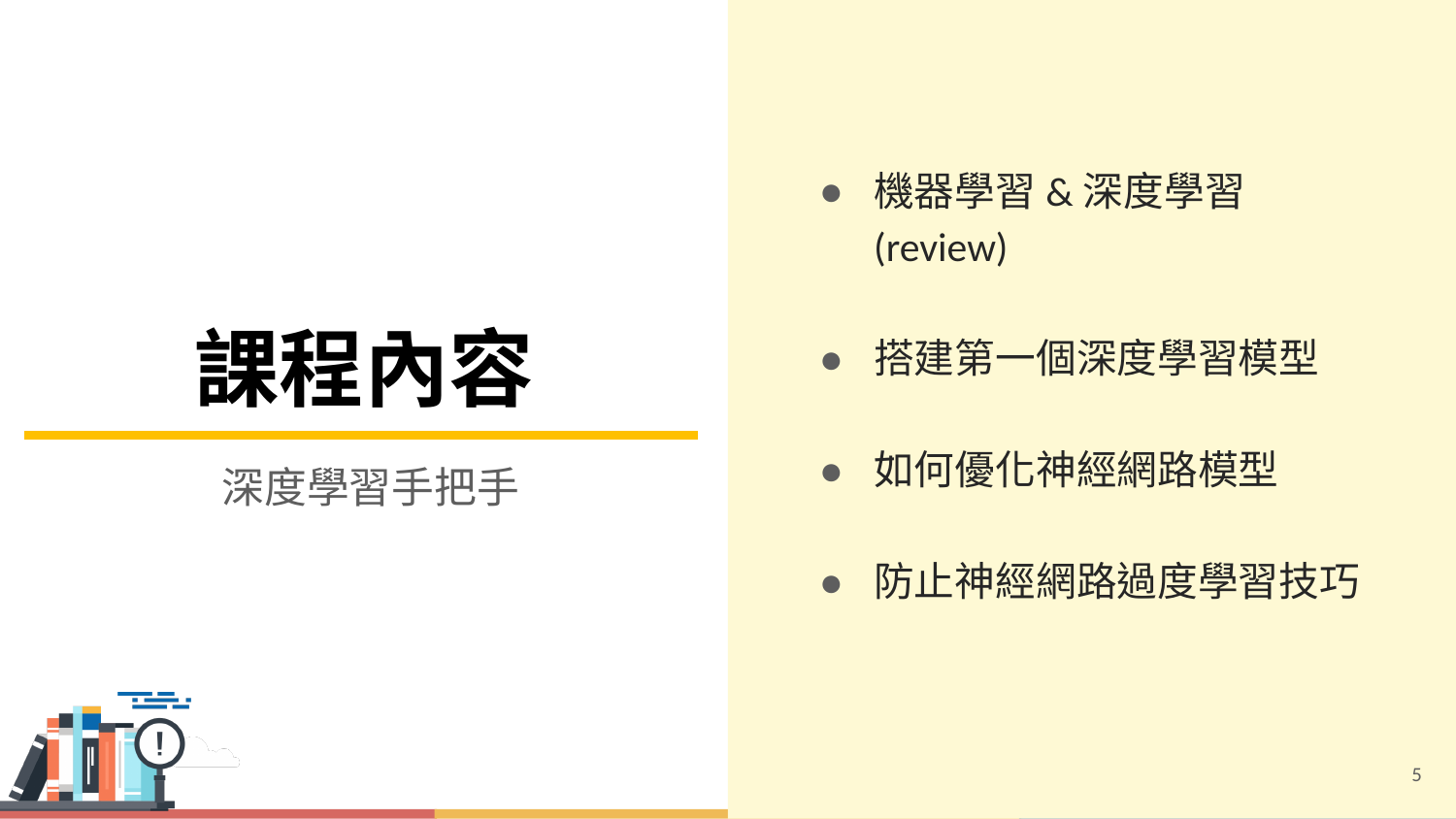

機器學習&深度學習(review)

搭建第一個深度學習模型

如何優化神經網路模型

防止神經網路過度學習技巧

# 課程內容
深度學習手把手
5